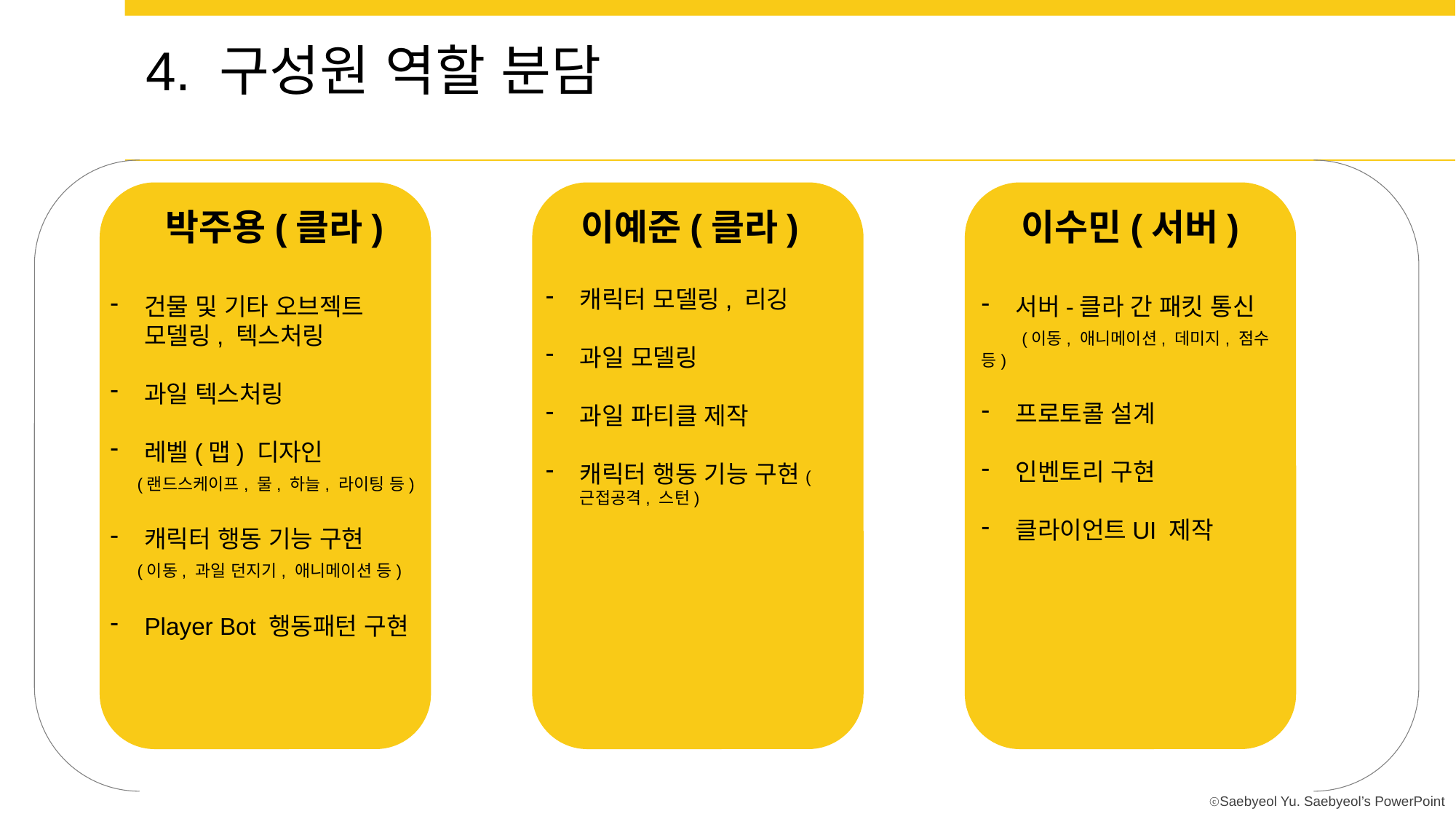

4. 구성원 역할 분담

 박주용(클라)

건물 및 기타 오브젝트 모델링, 텍스처링

과일 텍스처링

레벨(맵) 디자인
    (랜드스케이프, 물, 하늘, 라이팅 등)

캐릭터 행동 기능 구현
    (이동, 과일 던지기, 애니메이션 등)

Player Bot 행동패턴 구현

이예준(클라)

캐릭터 모델링, 리깅

과일 모델링

과일 파티클 제작

캐릭터 행동 기능 구현(근접공격, 스턴)
이수민(서버)

서버-클라 간 패킷 통신
      (이동, 애니메이션, 데미지, 점수 등)

프로토콜 설계

인벤토리 구현

클라이언트UI 제작